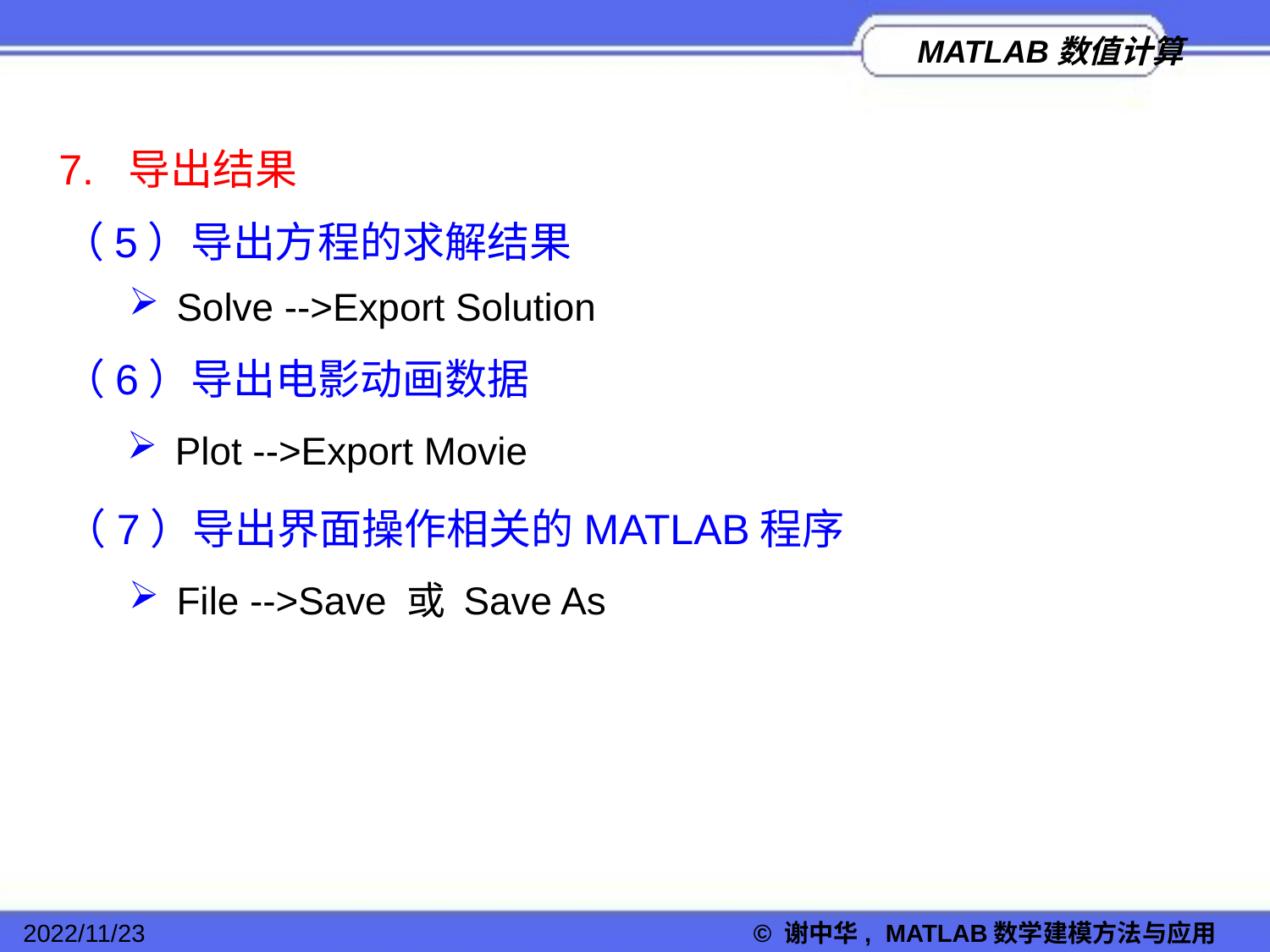

7.  导出结果
（5）导出方程的求解结果
Solve -->Export Solution
（6）导出电影动画数据
Plot -->Export Movie
（7）导出界面操作相关的MATLAB程序
File -->Save 或 Save As
2022/11/23
© 谢中华,  MATLAB数学建模方法与应用